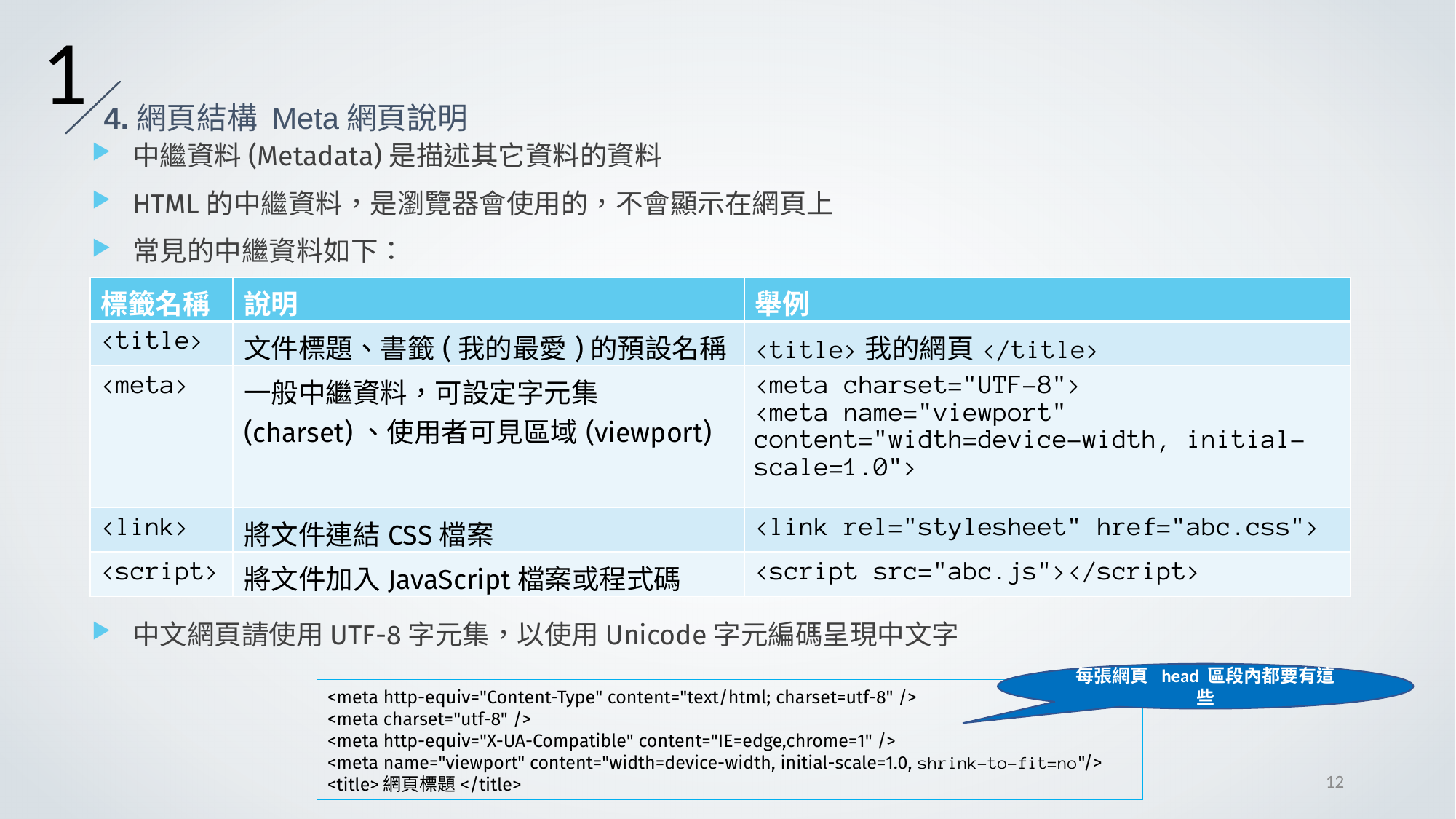

1
4.網頁結構 Meta網頁說明
中繼資料(Metadata)是描述其它資料的資料
HTML的中繼資料，是瀏覽器會使用的，不會顯示在網頁上
常見的中繼資料如下：

中文網頁請使用UTF-8字元集，以使用Unicode字元編碼呈現中文字
| 標籤名稱 | 說明 | 舉例 |
| --- | --- | --- |
| <title> | 文件標題、書籤(我的最愛)的預設名稱 | <title>我的網頁</title> |
| <meta> | 一般中繼資料，可設定字元集(charset)、使用者可見區域(viewport) | <meta charset="UTF-8"> <meta name="viewport" content="width=device-width, initial-scale=1.0"> |
| <link> | 將文件連結CSS檔案 | <link rel="stylesheet" href="abc.css"> |
| <script> | 將文件加入JavaScript檔案或程式碼 | <script src="abc.js"></script> |
每張網頁  head 區段內都要有這些
<meta http-equiv="Content-Type" content="text/html; charset=utf-8" />
<meta charset="utf-8" />
<meta http-equiv="X-UA-Compatible" content="IE=edge,chrome=1" />
<meta name="viewport" content="width=device-width, initial-scale=1.0, shrink-to-fit=no"/>
<title>網頁標題</title>
12